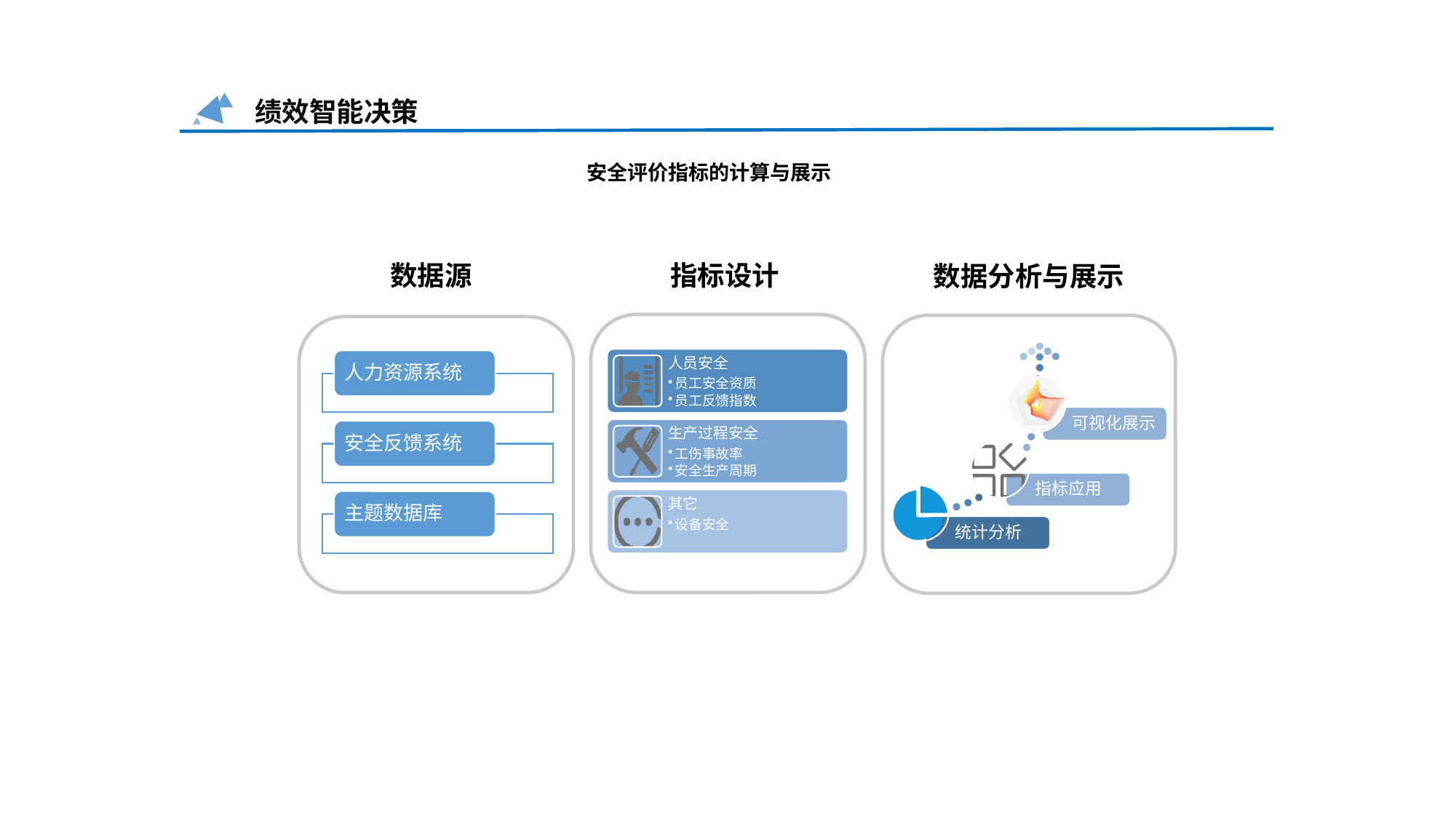

绩效智能决策

安全评价指标的计算与展示
数据源
指标设计
数据分析与展示

统计分析
指标应用
可视化展示
人员安全
员工安全资质
员工反馈指数
生产过程安全
工伤事故率
安全生产周期
其它
设备安全
人力资源系统
安全反馈系统
主题数据库